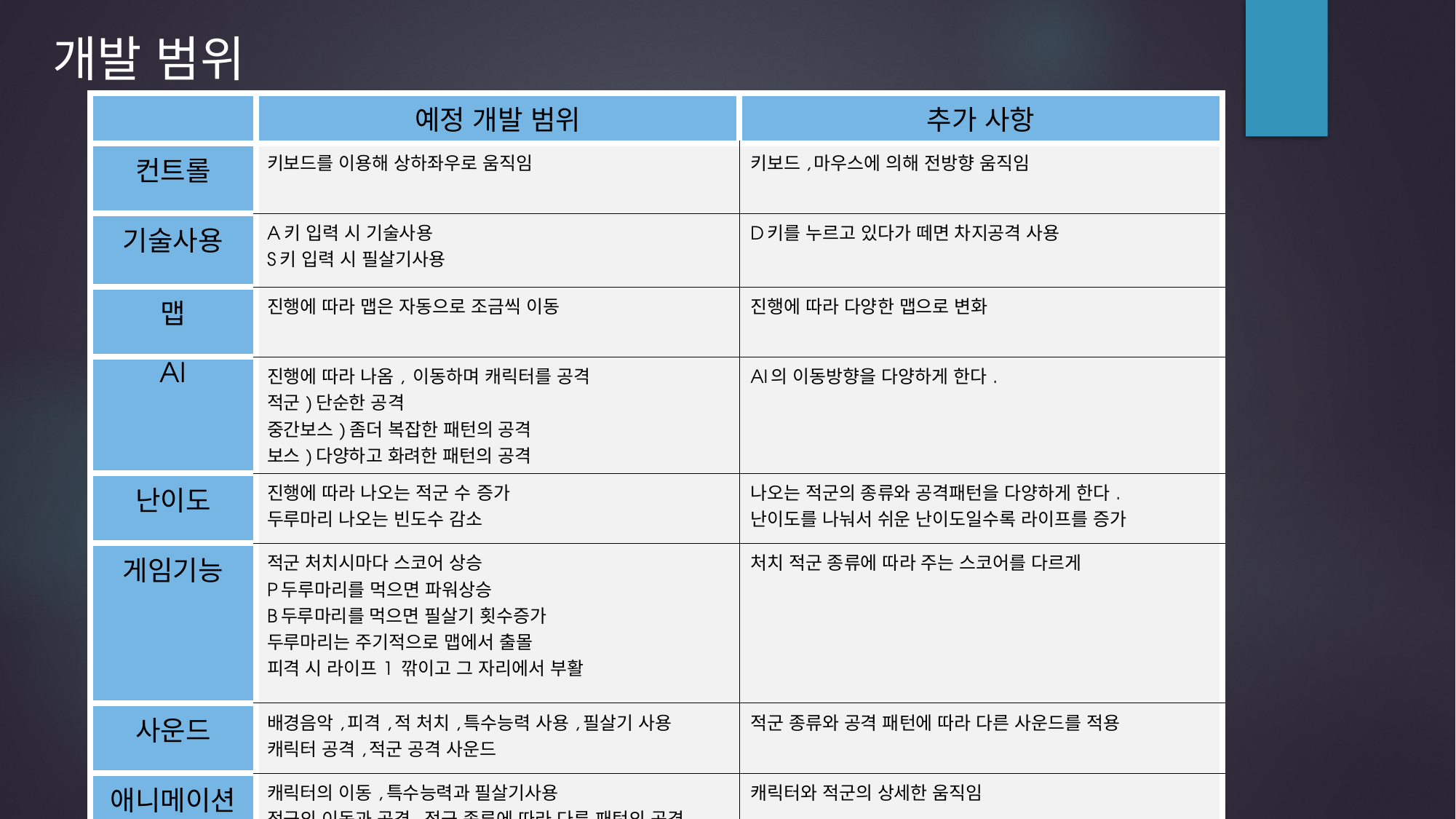

개발 범위
|  | 예정 개발 범위 | 추가 사항 |
| --- | --- | --- |
| 컨트롤 | 키보드를 이용해 상하좌우로 움직임 | 키보드,마우스에 의해 전방향 움직임 |
| 기술사용 | A키 입력 시 기술사용 S키 입력 시 필살기사용 | D키를 누르고 있다가 떼면 차지공격 사용 |
| 맵 | 진행에 따라 맵은 자동으로 조금씩 이동 | 진행에 따라 다양한 맵으로 변화 |
| AI | 진행에 따라 나옴, 이동하며 캐릭터를 공격 적군)단순한 공격 중간보스)좀더 복잡한 패턴의 공격 보스)다양하고 화려한 패턴의 공격 | AI의 이동방향을 다양하게 한다. |
| 난이도 | 진행에 따라 나오는 적군 수 증가 두루마리 나오는 빈도수 감소 | 나오는 적군의 종류와 공격패턴을 다양하게 한다. 난이도를 나눠서 쉬운 난이도일수록 라이프를 증가 |
| 게임기능 | 적군 처치시마다 스코어 상승 P두루마리를 먹으면 파워상승 B두루마리를 먹으면 필살기 횟수증가 두루마리는 주기적으로 맵에서 출몰 피격 시 라이프1 깎이고 그 자리에서 부활 | 처치 적군 종류에 따라 주는 스코어를 다르게 |
| 사운드 | 배경음악,피격,적 처치,특수능력 사용,필살기 사용 캐릭터 공격,적군 공격 사운드 | 적군 종류와 공격 패턴에 따라 다른 사운드를 적용 |
| 애니메이션 | 캐릭터의 이동,특수능력과 필살기사용 적군의 이동과 공격,적군 종류에 따라 다른 패턴의 공격 | 캐릭터와 적군의 상세한 움직임 |